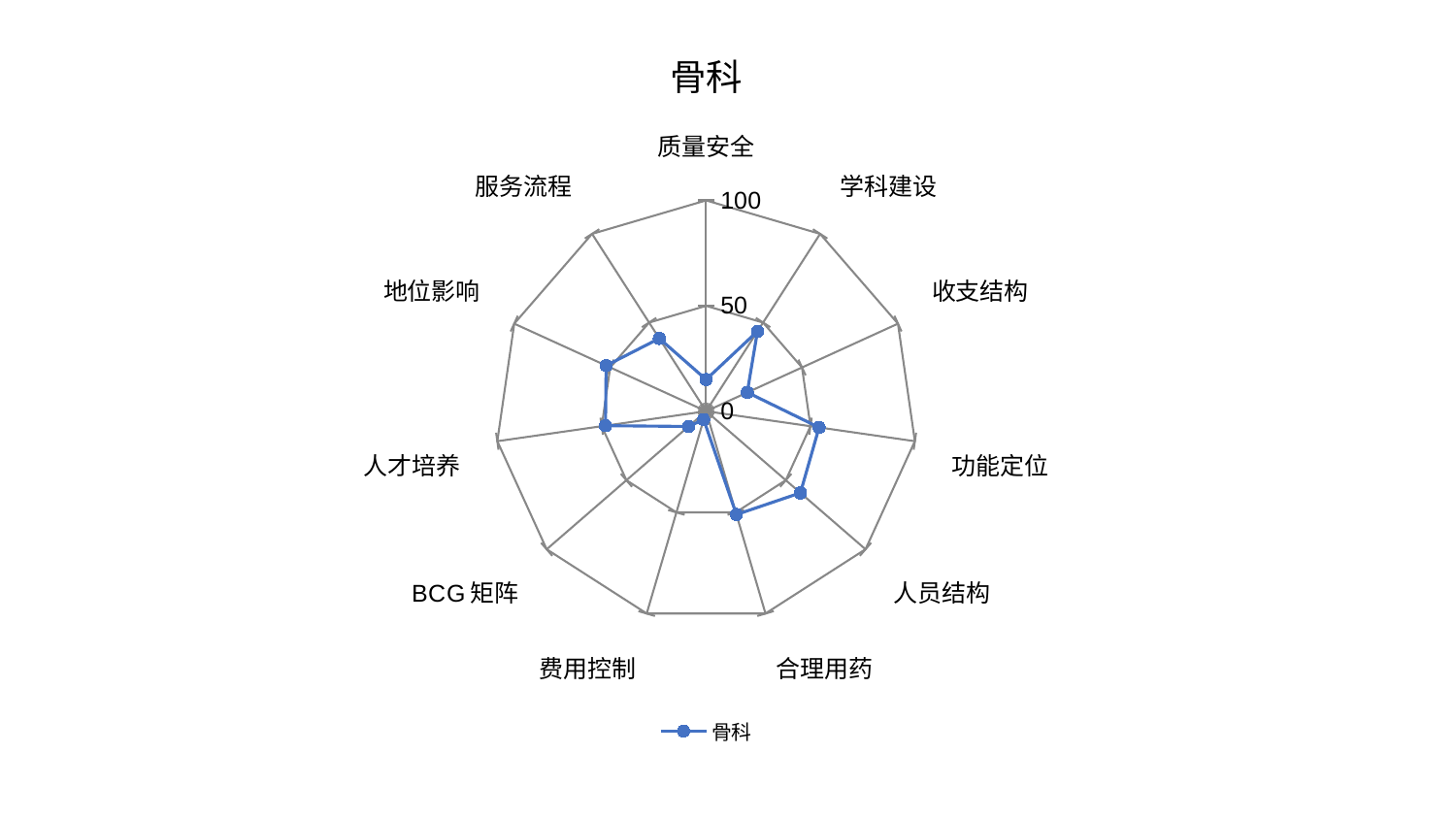

### Chart: 骨科

| Category | 骨科 |
|---|---|
| 质量安全 | 15.051258093206172 |
| 学科建设 | 45.0618892050786 |
| 收支结构 | 21.470417008762816 |
| 功能定位 | 54.124259563305635 |
| 人员结构 | 59.17044824899634 |
| 合理用药 | 51.06385518986239 |
| 费用控制 | 4.135883504571022 |
| BCG矩阵 | 11.044375489936083 |
| 人才培养 | 48.20066402564165 |
| 地位影响 | 52.10584799803101 |
| 服务流程 | 41.04593771989096 |
172